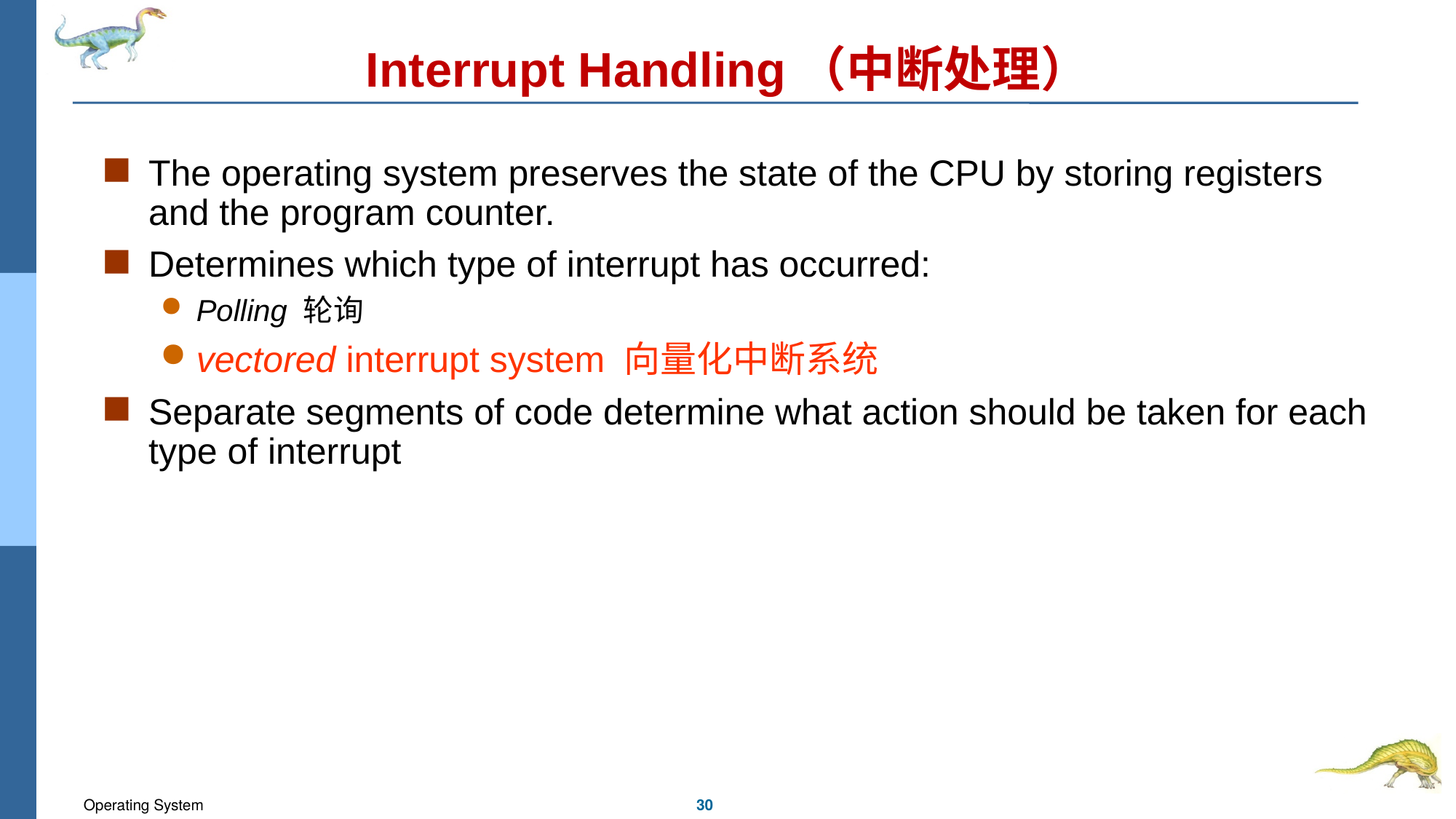

# Interrupt Handling（中断处理）
The operating system preserves the state of the CPU by storing registers and the program counter.
Determines which type of interrupt has occurred:
Polling 轮询
vectored interrupt system 向量化中断系统
Separate segments of code determine what action should be taken for each type of interrupt